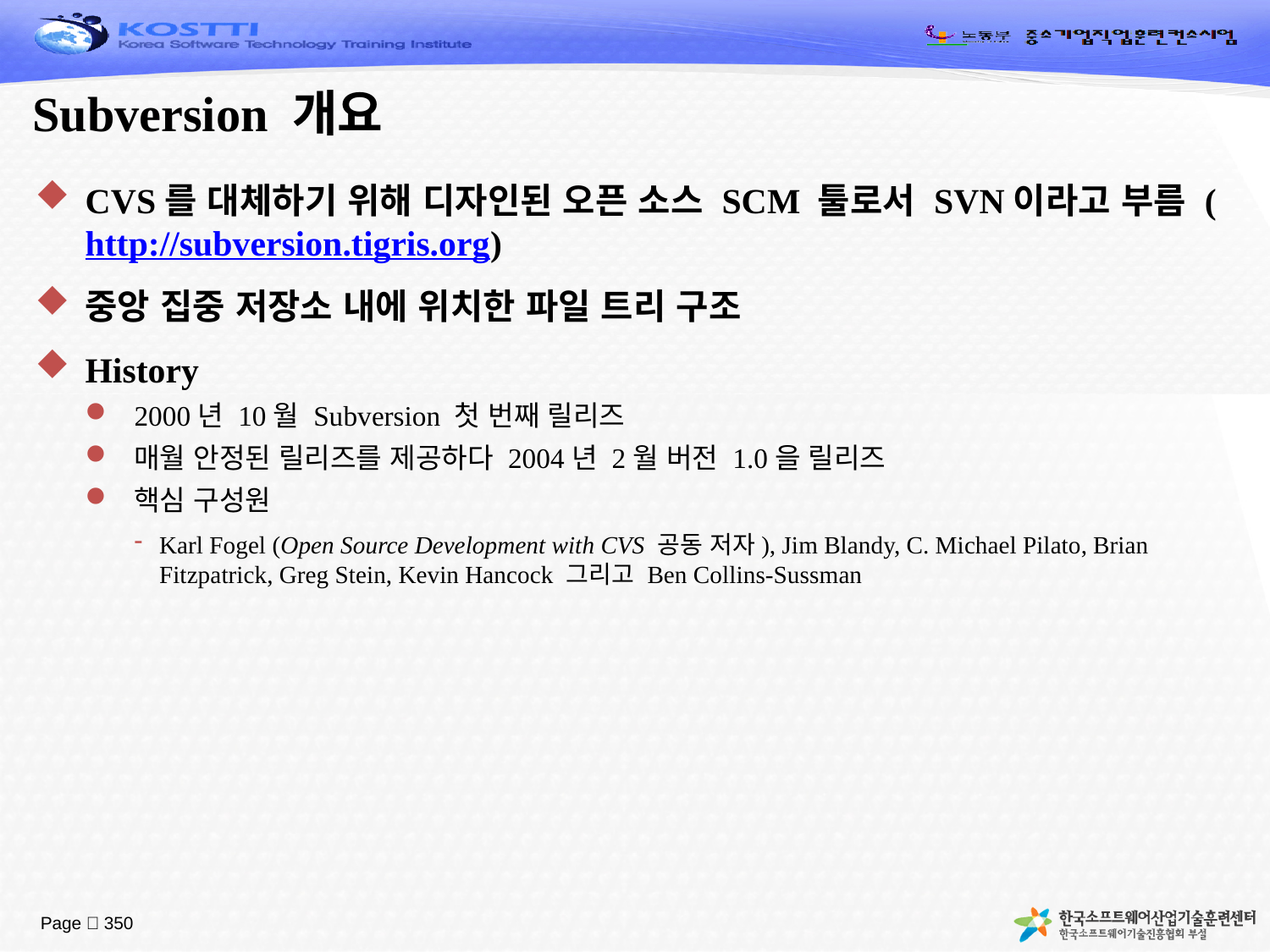

# Subversion 개요
CVS를 대체하기 위해 디자인된 오픈 소스 SCM 툴로서 SVN이라고 부름 (http://subversion.tigris.org)
중앙 집중 저장소 내에 위치한 파일 트리 구조
History
2000년 10월 Subversion 첫 번째 릴리즈
매월 안정된 릴리즈를 제공하다 2004년 2월 버전 1.0을 릴리즈
핵심 구성원
Karl Fogel (Open Source Development with CVS 공동 저자), Jim Blandy, C. Michael Pilato, Brian Fitzpatrick, Greg Stein, Kevin Hancock 그리고 Ben Collins-Sussman